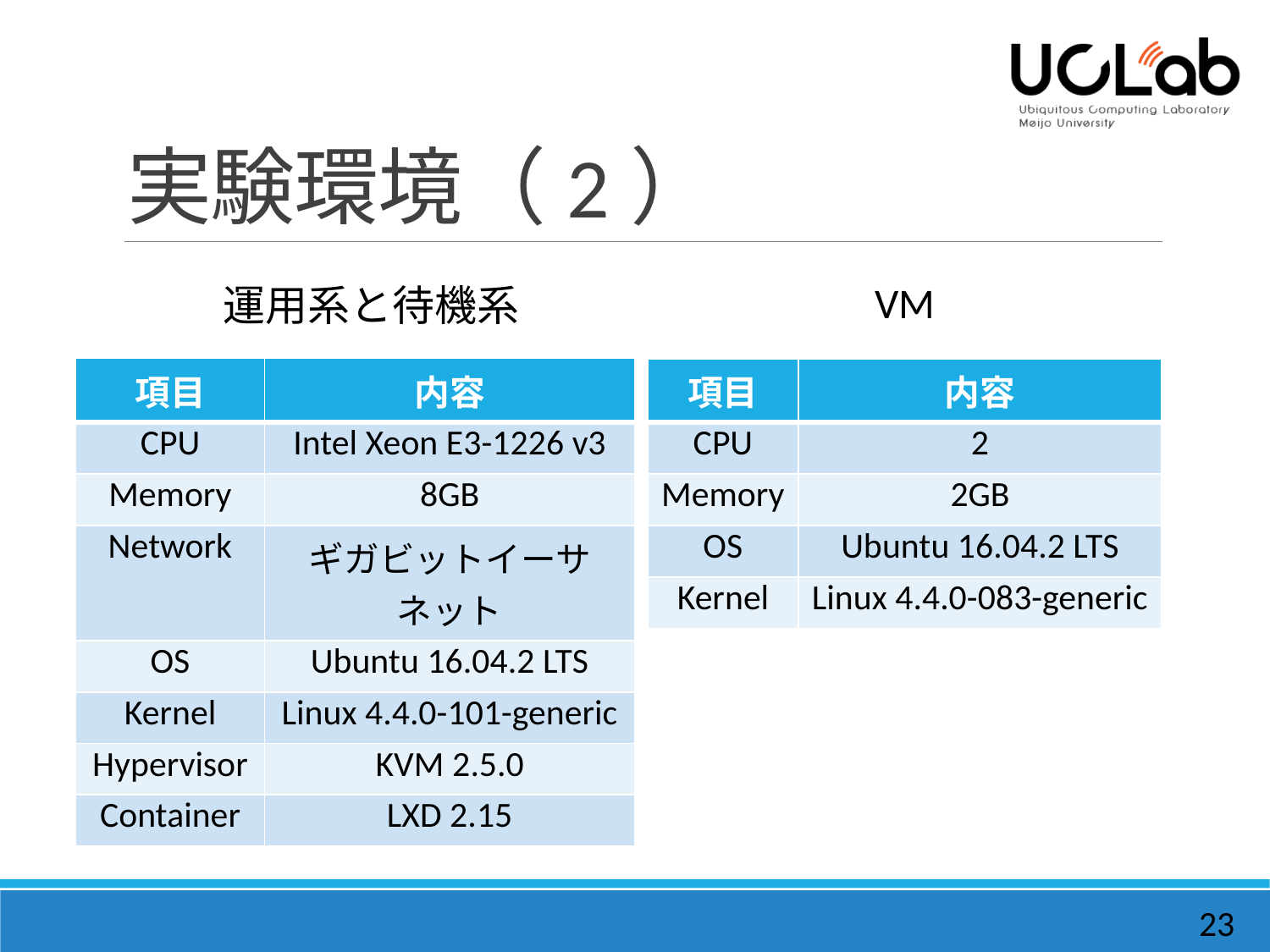

# 実験環境（2）
運用系と待機系
VM
| 項目 | 内容 |
| --- | --- |
| CPU | Intel Xeon E3-1226 v3 |
| Memory | 8GB |
| Network | ギガビットイーサネット |
| OS | Ubuntu 16.04.2 LTS |
| Kernel | Linux 4.4.0-101-generic |
| Hypervisor | KVM 2.5.0 |
| Container | LXD 2.15 |
| 項目 | 内容 |
| --- | --- |
| CPU | 2 |
| Memory | 2GB |
| OS | Ubuntu 16.04.2 LTS |
| Kernel | Linux 4.4.0-083-generic |
23